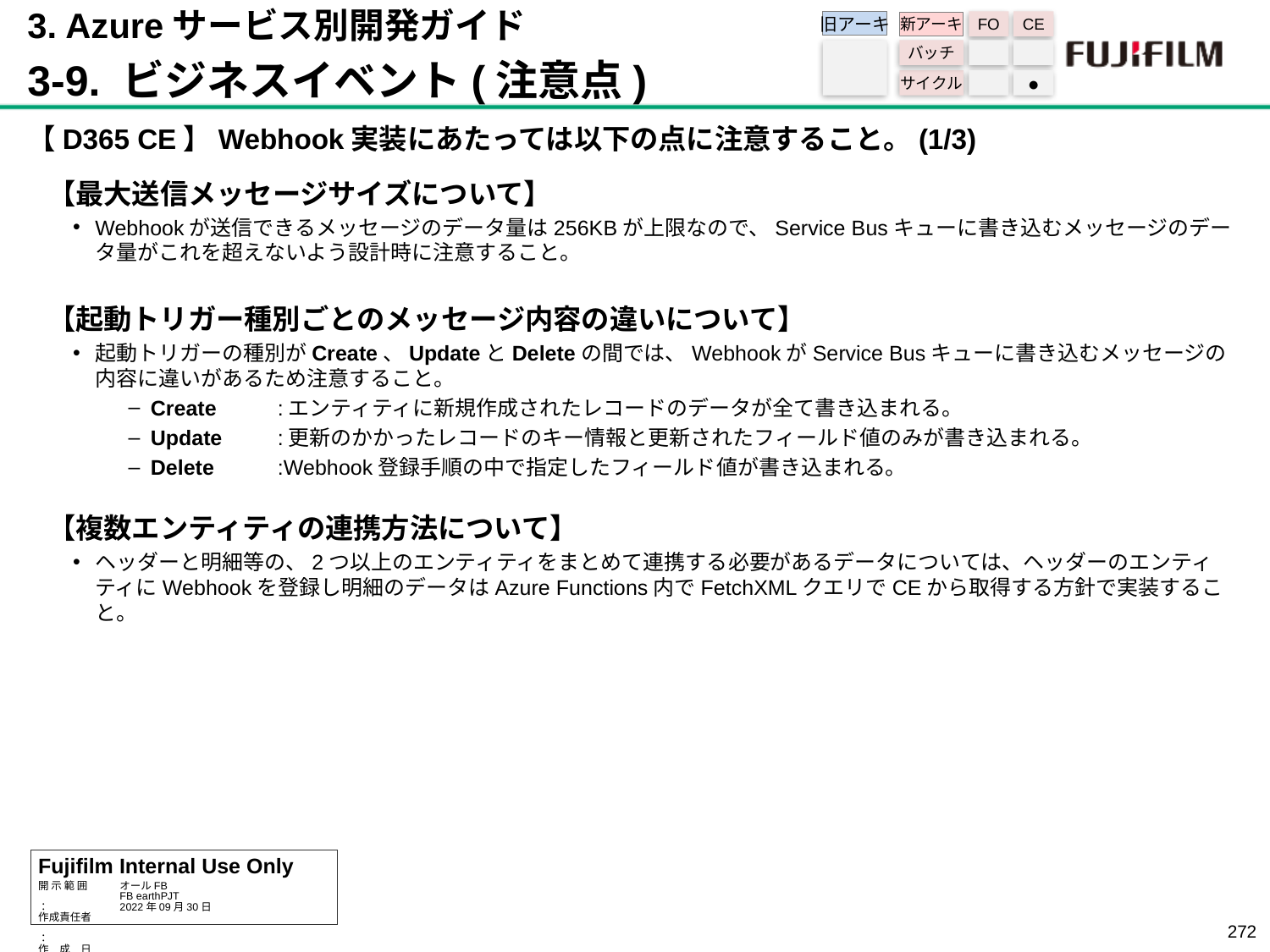

3. Azureサービス別開発ガイド
3-9. ビジネスイベント(注意点)
旧アーキ
FO
CE
新アーキ
バッチ

サイクル

●

【D365 CE】Webhook実装にあたっては以下の点に注意すること。(1/3)

【最大送信メッセージサイズについて】
Webhookが送信できるメッセージのデータ量は256KBが上限なので、Service Busキューに書き込むメッセージのデータ量がこれを超えないよう設計時に注意すること。

【起動トリガー種別ごとのメッセージ内容の違いについて】
起動トリガーの種別がCreate、UpdateとDeleteの間では、WebhookがService Busキューに書き込むメッセージの内容に違いがあるため注意すること。
Create	:エンティティに新規作成されたレコードのデータが全て書き込まれる。
Update	:更新のかかったレコードのキー情報と更新されたフィールド値のみが書き込まれる。
Delete	:Webhook登録手順の中で指定したフィールド値が書き込まれる。

【複数エンティティの連携方法について】
ヘッダーと明細等の、2つ以上のエンティティをまとめて連携する必要があるデータについては、ヘッダーのエンティティにWebhookを登録し明細のデータはAzure Functions内でFetchXMLクエリでCEから取得する方針で実装すること。

272